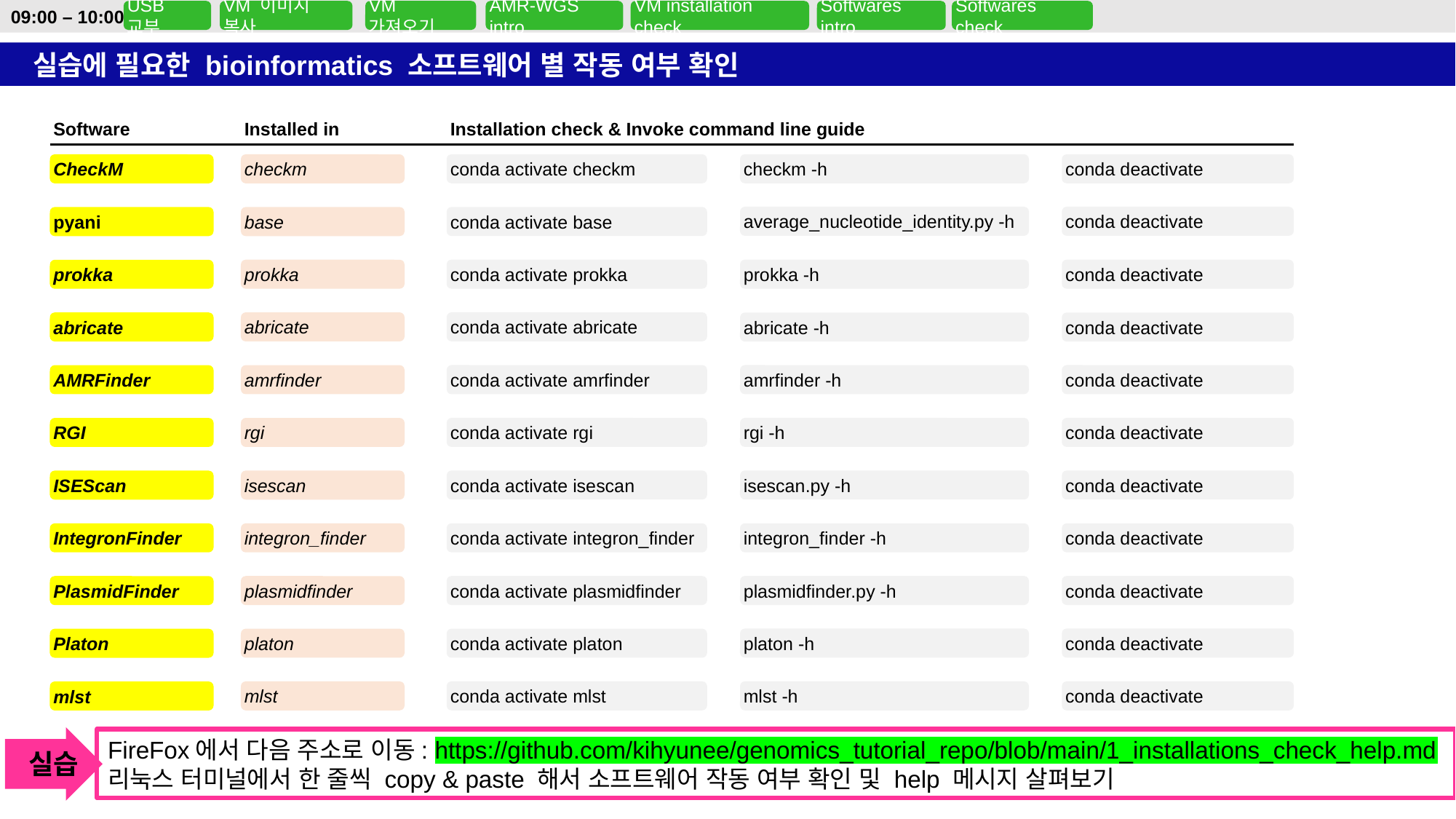

09:00 – 10:00
USB 교부
VM 이미지 복사
VM 가져오기
AMR-WGS intro
VM installation check
Softwares intro
Softwares check
실습에 필요한 bioinformatics 소프트웨어 별 작동 여부 확인
Software
Installed in
Installation check & Invoke command line guide
conda activate checkm
checkm -h
conda deactivate
CheckM
checkm
conda deactivate
average_nucleotide_identity.py -h
conda activate base
pyani
base
conda activate prokka
prokka -h
conda deactivate
prokka
prokka
conda activate abricate
abricate
abricate
abricate -h
conda deactivate
amrfinder -h
conda deactivate
conda activate amrfinder
AMRFinder
amrfinder
conda activate rgi
rgi -h
conda deactivate
RGI
rgi
conda activate isescan
isescan.py -h
conda deactivate
isescan
ISEScan
conda deactivate
conda activate integron_finder
integron_finder -h
IntegronFinder
integron_finder
plasmidfinder.py -h
conda deactivate
conda activate plasmidfinder
PlasmidFinder
plasmidfinder
platon -h
conda deactivate
conda activate platon
platon
Platon
mlst -h
conda deactivate
conda activate mlst
mlst
mlst

FireFox에서 다음 주소로 이동: https://github.com/kihyunee/genomics_tutorial_repo/blob/main/1_installations_check_help.md
리눅스 터미널에서 한 줄씩 copy & paste 해서 소프트웨어 작동 여부 확인 및 help 메시지 살펴보기
실습